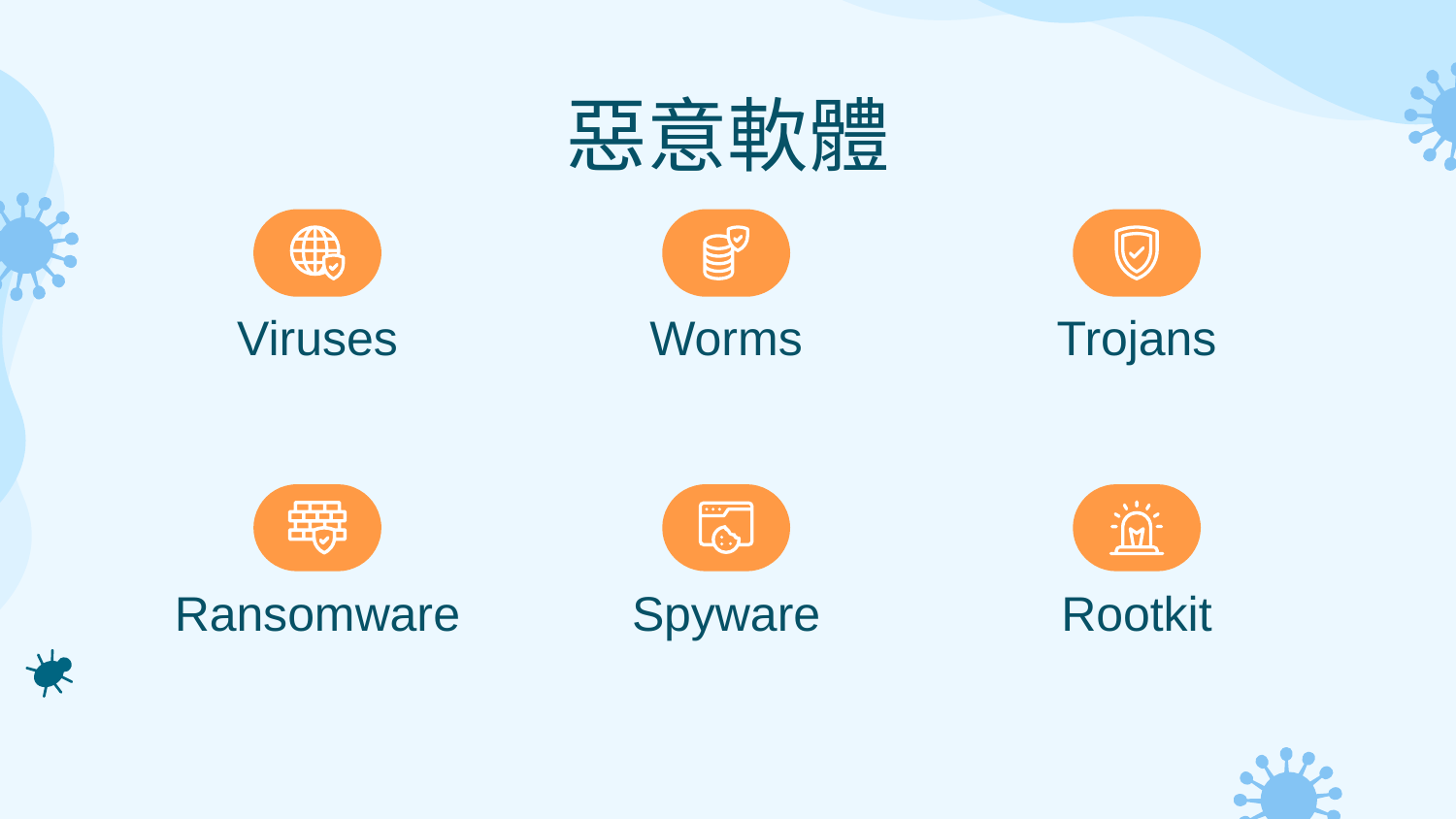

# 惡意軟體

Viruses
Worms
Trojans

Ransomware
Spyware
Rootkit